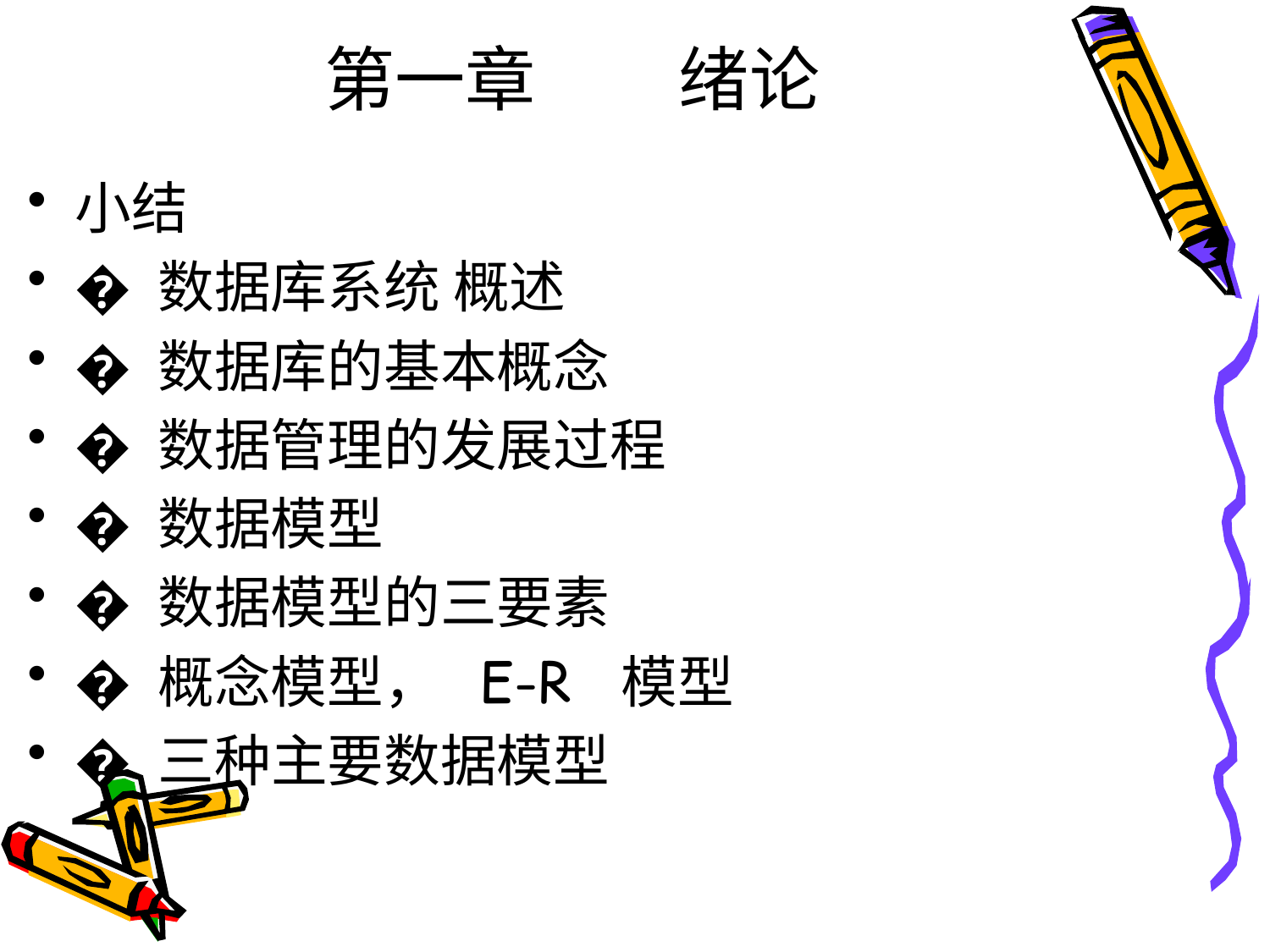

# 第一章         绪论
小结
� 数据库系统 概述
� 数据库的基本概念
� 数据管理的发展过程
� 数据模型
� 数据模型的三要素
� 概念模型，  E-R  模型
� 三种主要数据模型